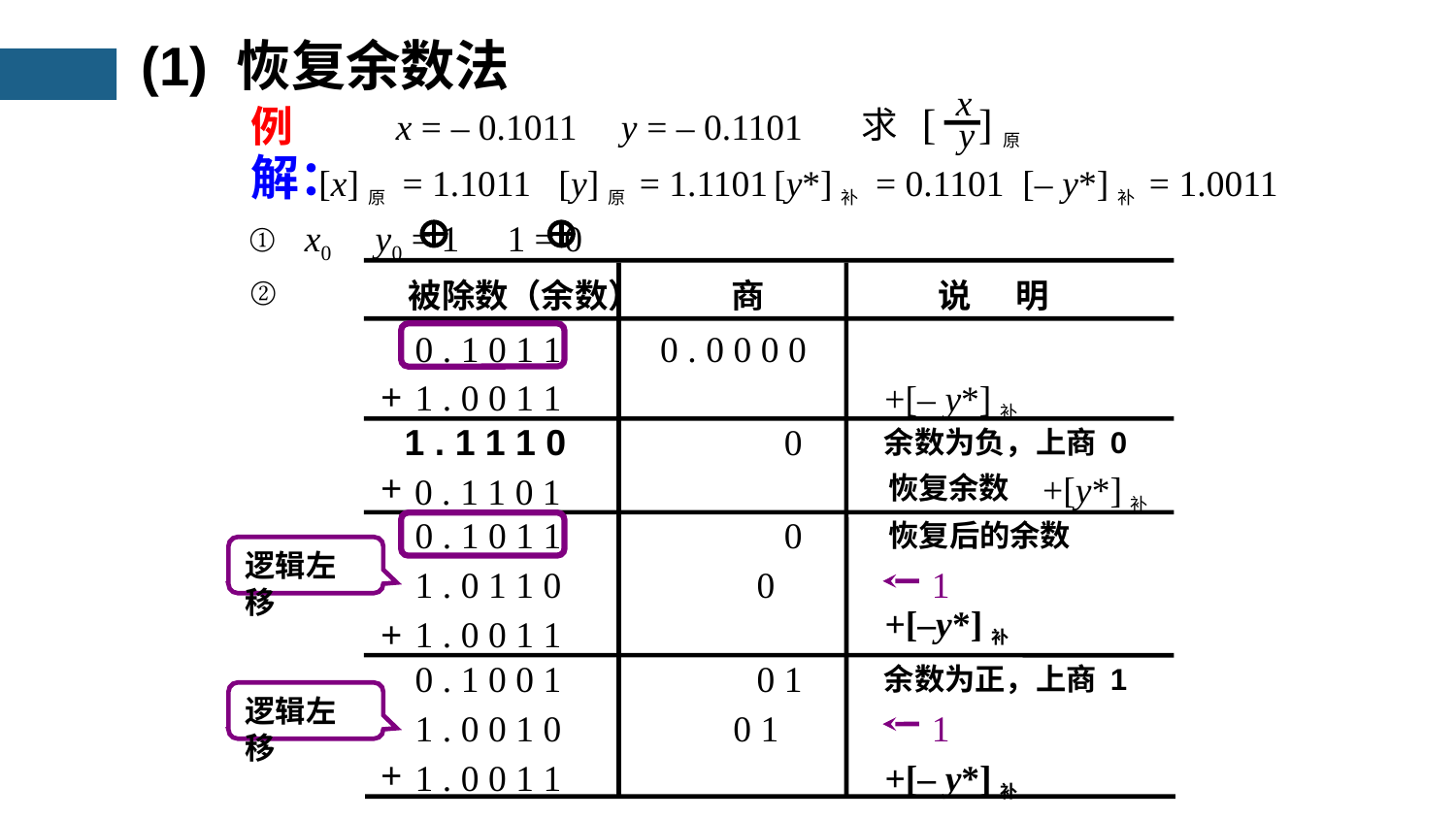

(1) 恢复余数法
x
y

[    ]原
求
x = – 0.1011     y = – 0.1101
例
解：
[x]原 = 1.1011   [y]原 = 1.1101
[y*]补 = 0.1101  [– y*]补 = 1.0011
①   x0     y0 = 1      1 = 0

被除数（余数）            商                       说      明

②
0 . 1 0 1 1
0 . 0 0 0 0

+
1 . 0 0 1 1
+[– y*]补
1 . 1 1 1 0
余数为负，上商 0
0

+
+[y*]补
0 . 1 1 0 1
恢复余数
0 . 1 0 1 1
0
恢复后的余数

逻辑左移
1 . 0 1 1 0
0
1

+[–y*]补
+
1 . 0 0 1 1
0 . 1 0 0 1
余数为正，上商 1
0
1

逻辑左移
1 . 0 0 1 0
0 1
1

+
1 . 0 0 1 1
+[– y*]补